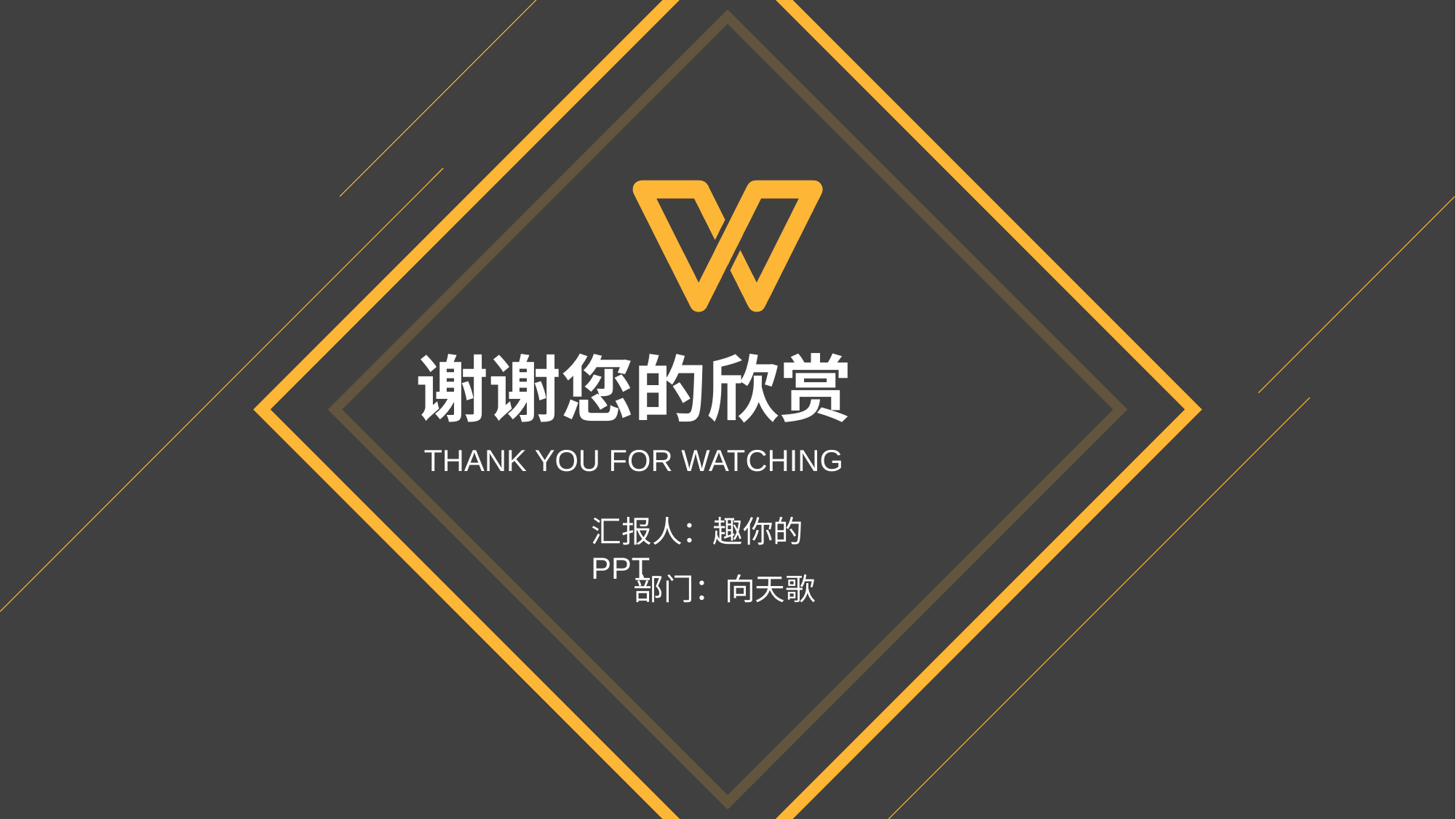

谢谢您的欣赏
THANK YOU FOR WATCHING
汇报人：趣你的PPT
部门：向天歌